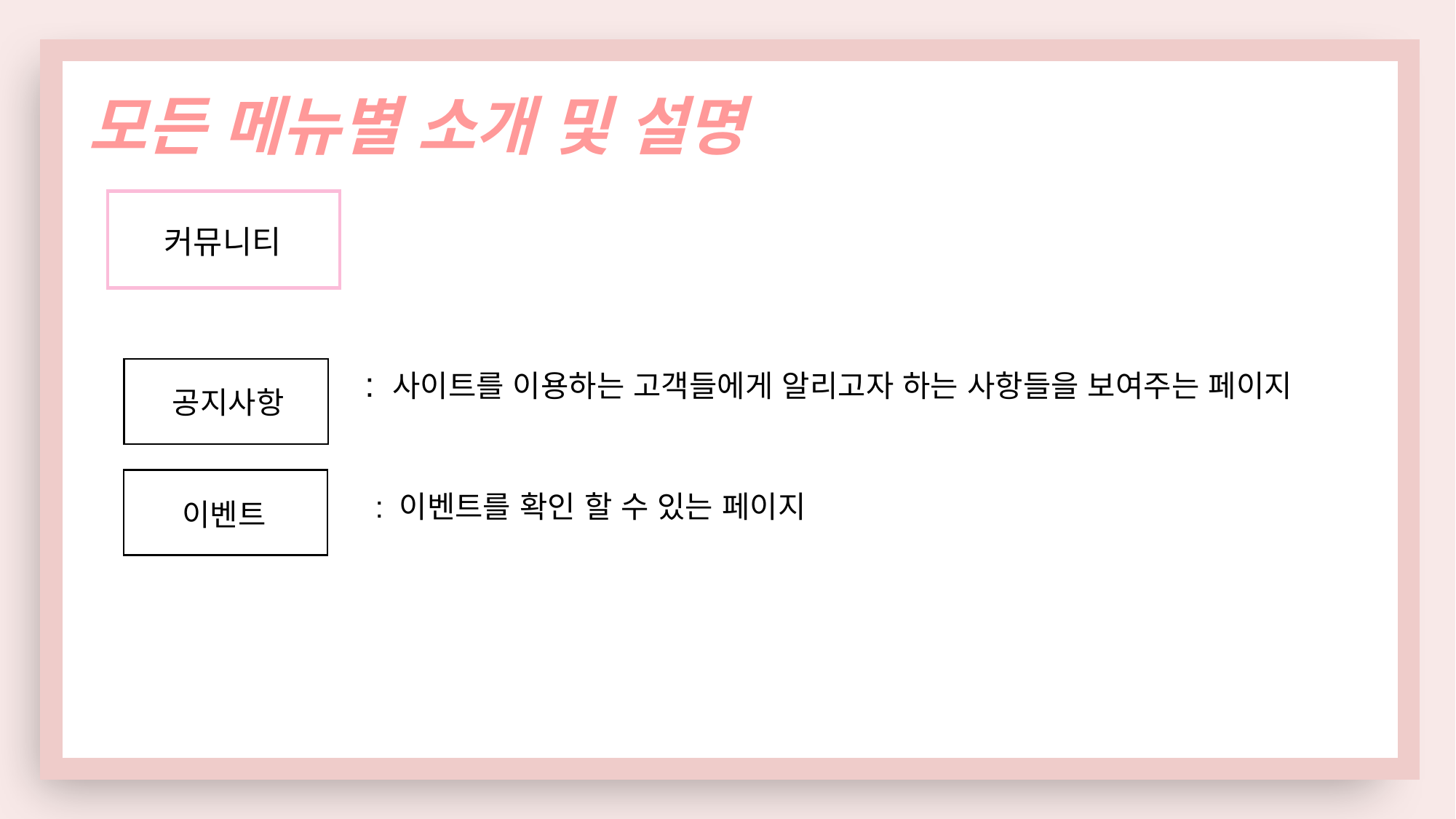

모든 메뉴별 소개 및 설명

커뮤니티

: 사이트를 이용하는 고객들에게 알리고자 하는 사항들을 보여주는 페이지

공지사항

: 이벤트를 확인 할 수 있는 페이지

이벤트